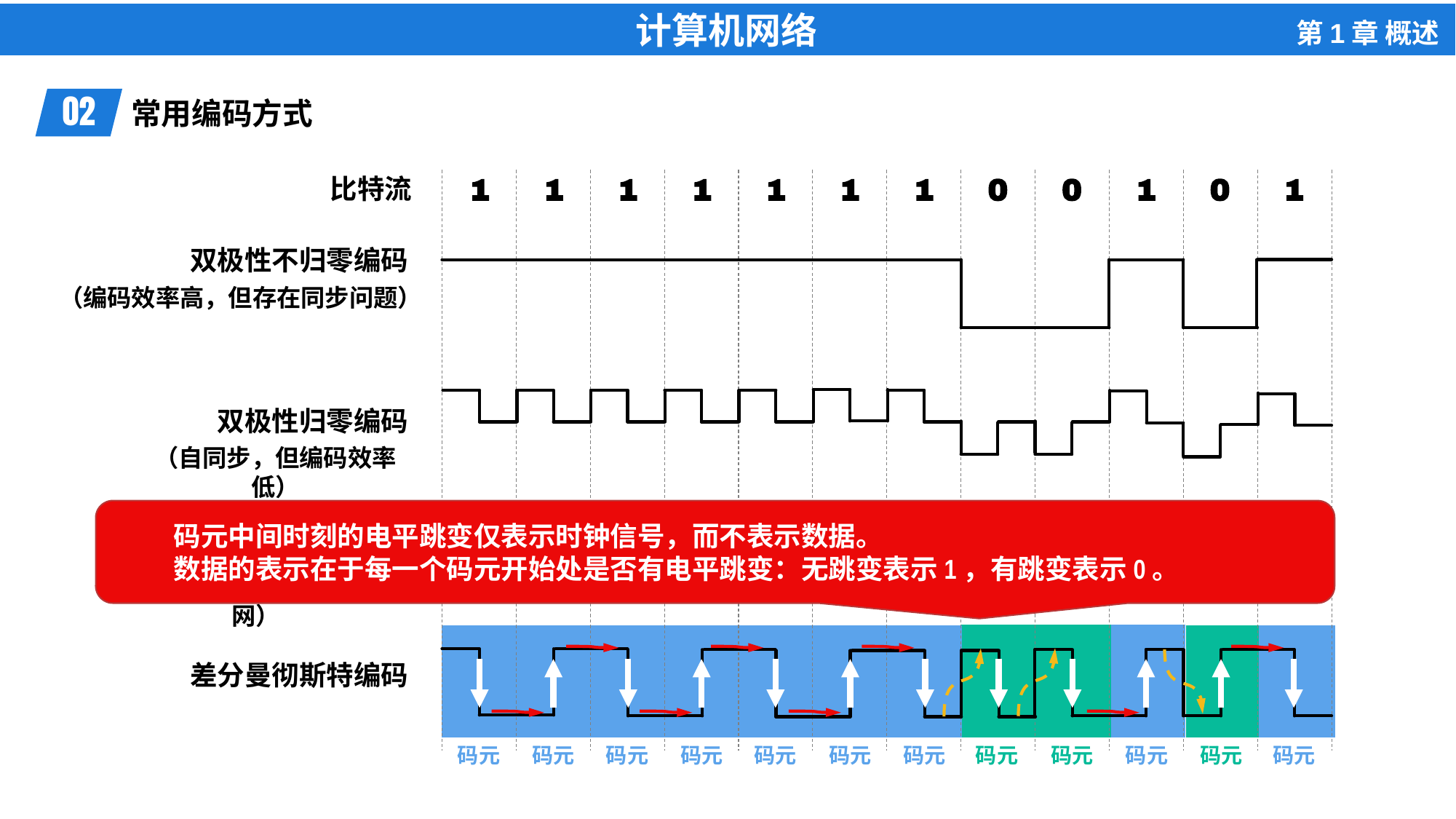

02
常用编码方式
1
1
1
1
1
1
1
0
0
1
0
1
比特流
双极性不归零编码
（编码效率高，但存在同步问题）
双极性归零编码
（自同步，但编码效率低）
         码元中间时刻的电平跳变仅表示时钟信号，而不表示数据。
         数据的表示在于每一个码元开始处是否有电平跳变：无跳变表示1，有跳变表示0。
曼彻斯特编码
（自同步，10Mb/s传统以太网）

码元
码元
码元
码元
码元
码元
码元
码元
码元
码元
码元
码元
差分曼彻斯特编码